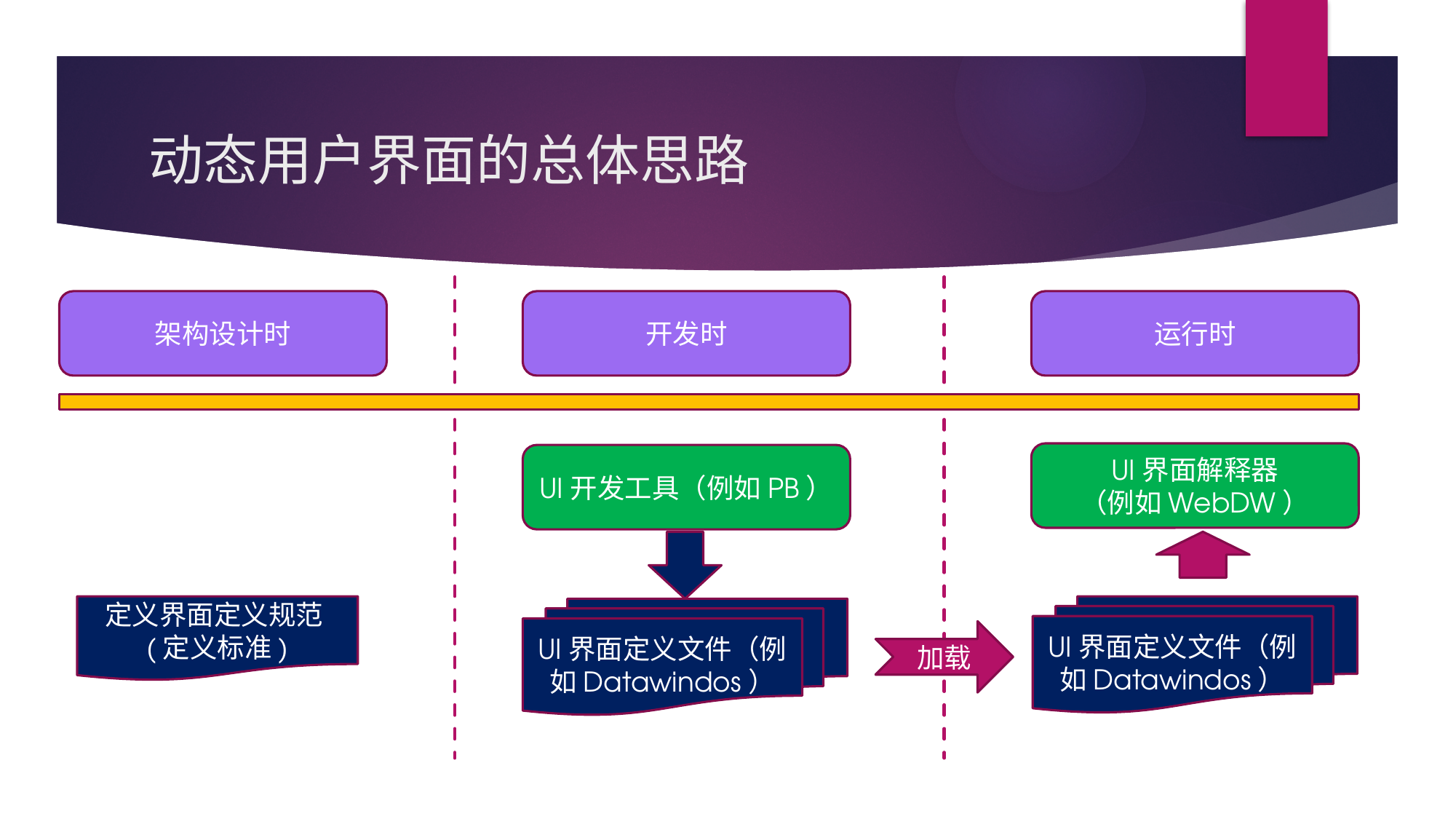

# 动态用户界面的总体思路
架构设计时
开发时
运行时

UI界面解释器
（例如WebDW）
UI开发工具（例如PB）

定义界面定义规范(定义标准)
UI界面定义文件（例如Datawindos）
UI界面定义文件（例如Datawindos）
加载